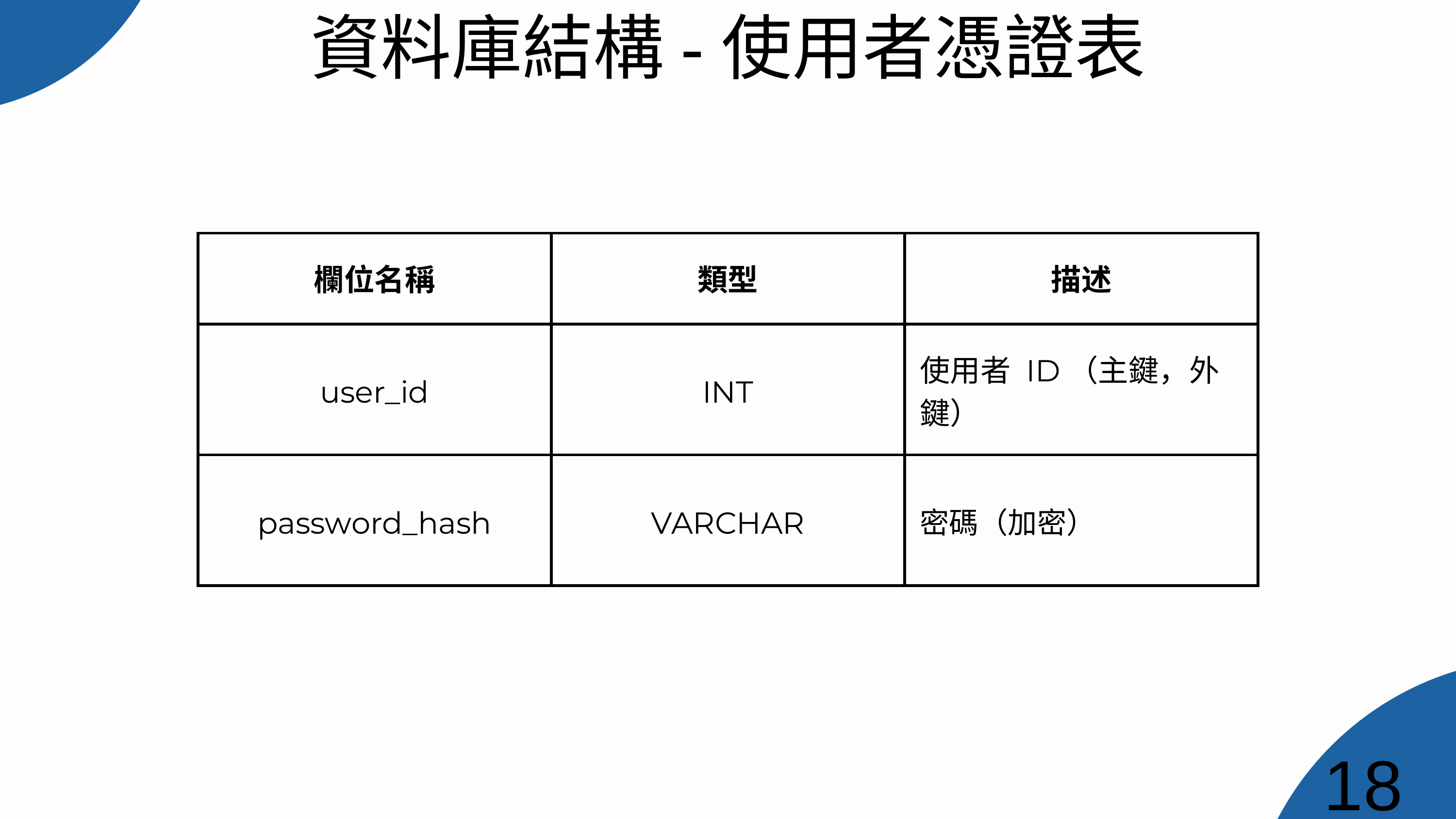

資料庫結構-使用者憑證表
| 欄位名稱 | 類型 | 描述 |
| --- | --- | --- |
| user\_id | INT | 使用者 ID（主鍵，外鍵） |
| password\_hash | VARCHAR | 密碼（加密） |

18